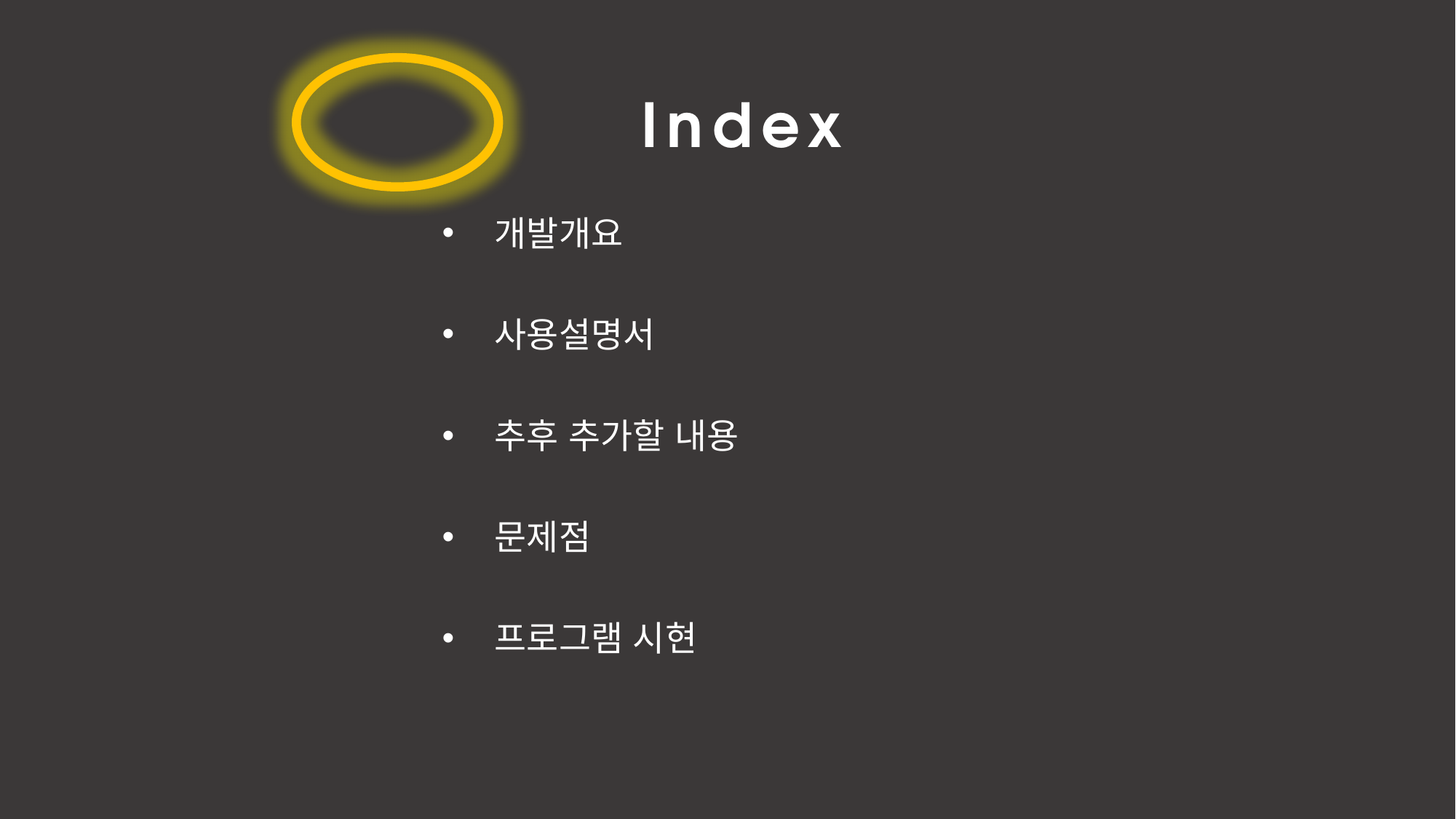

C

atchMind
Index

개발개요

사용설명서

추후 추가할 내용

문제점

프로그램 시현